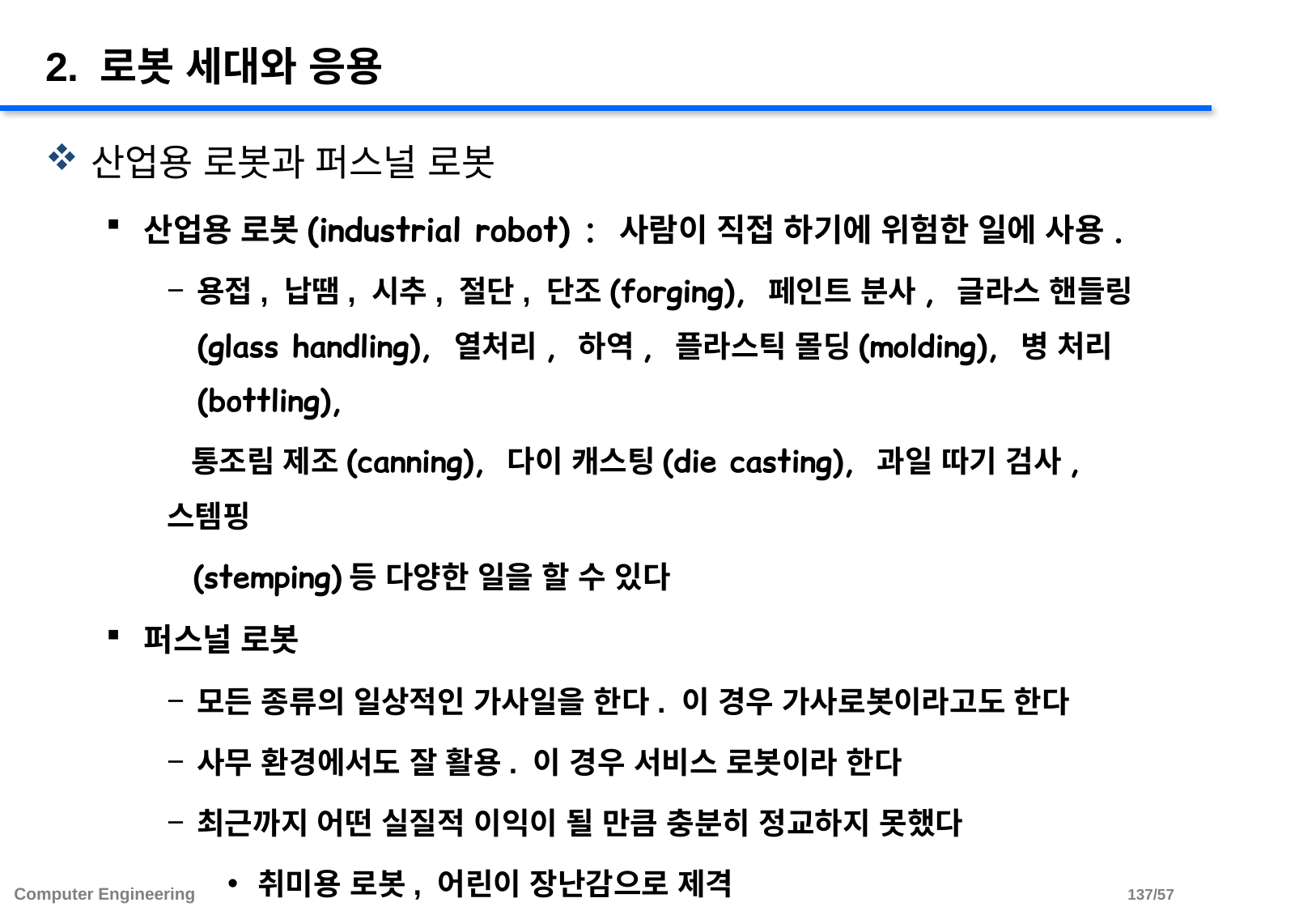

# 2. 로봇 세대와 응용
산업용 로봇과 퍼스널 로봇
산업용 로봇(industrial robot) : 사람이 직접 하기에 위험한 일에 사용.
용접, 납땜, 시추, 절단, 단조(forging), 페인트 분사, 글라스 핸들링(glass handling), 열처리, 하역, 플라스틱 몰딩(molding), 병 처리(bottling),
  통조림 제조(canning), 다이 캐스팅(die casting), 과일 따기 검사, 스템핑
  (stemping)등 다양한 일을 할 수 있다
퍼스널 로봇
모든 종류의 일상적인 가사일을 한다. 이 경우 가사로봇이라고도 한다
사무 환경에서도 잘 활용. 이 경우 서비스 로봇이라 한다
최근까지 어떤 실질적 이익이 될 만큼 충분히 정교하지 못했다
취미용 로봇, 어린이 장난감으로 제격